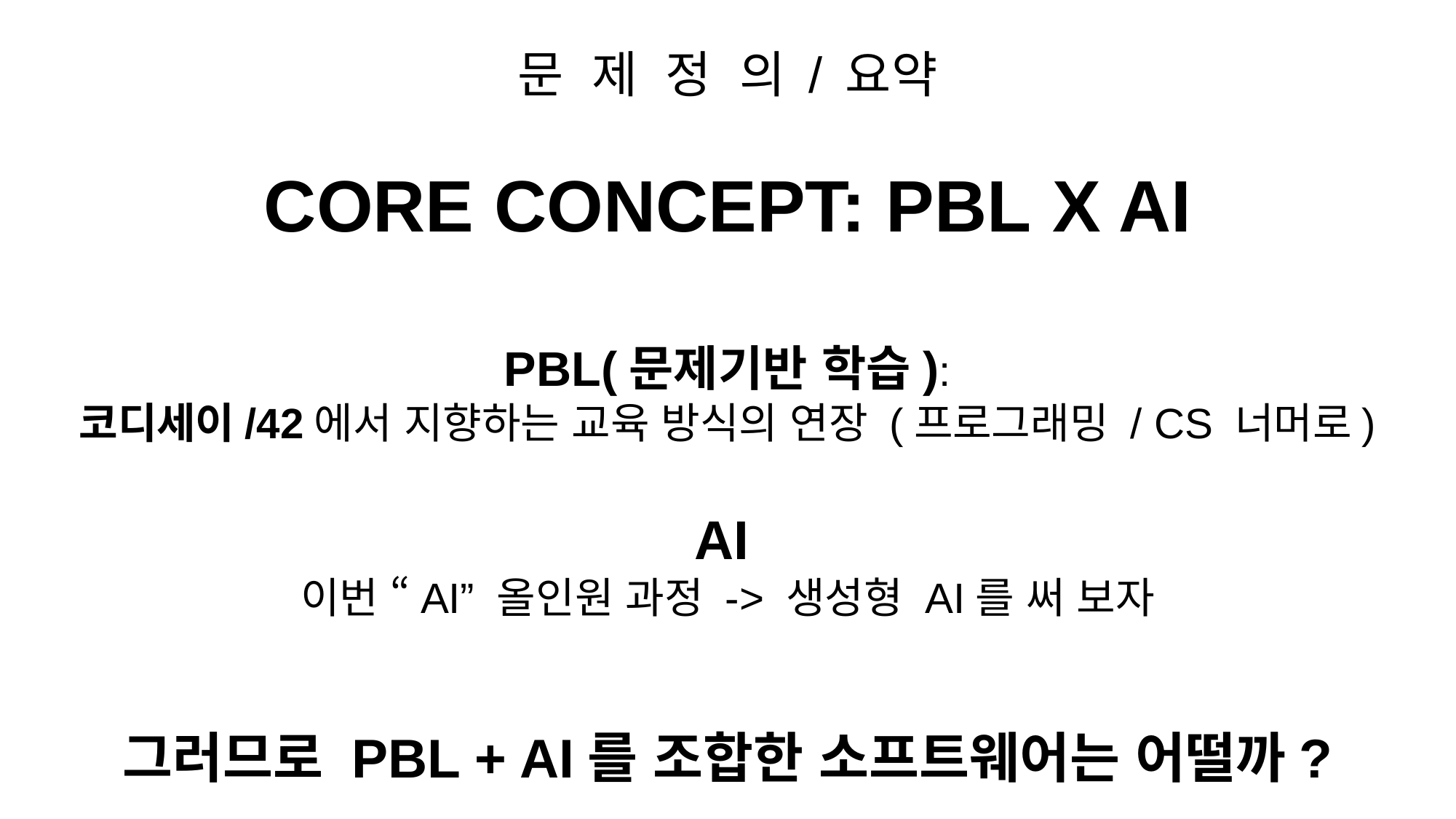

문  제  정  의 / 요약
CORE CONCEPT: PBL X AI

PBL(문제기반 학습):
코디세이/42에서 지향하는 교육 방식의 연장 (프로그래밍 / CS 너머로)

AI
이번 “AI” 올인원 과정 -> 생성형 AI를 써 보자

그러므로 PBL + AI를 조합한 소프트웨어는 어떨까?